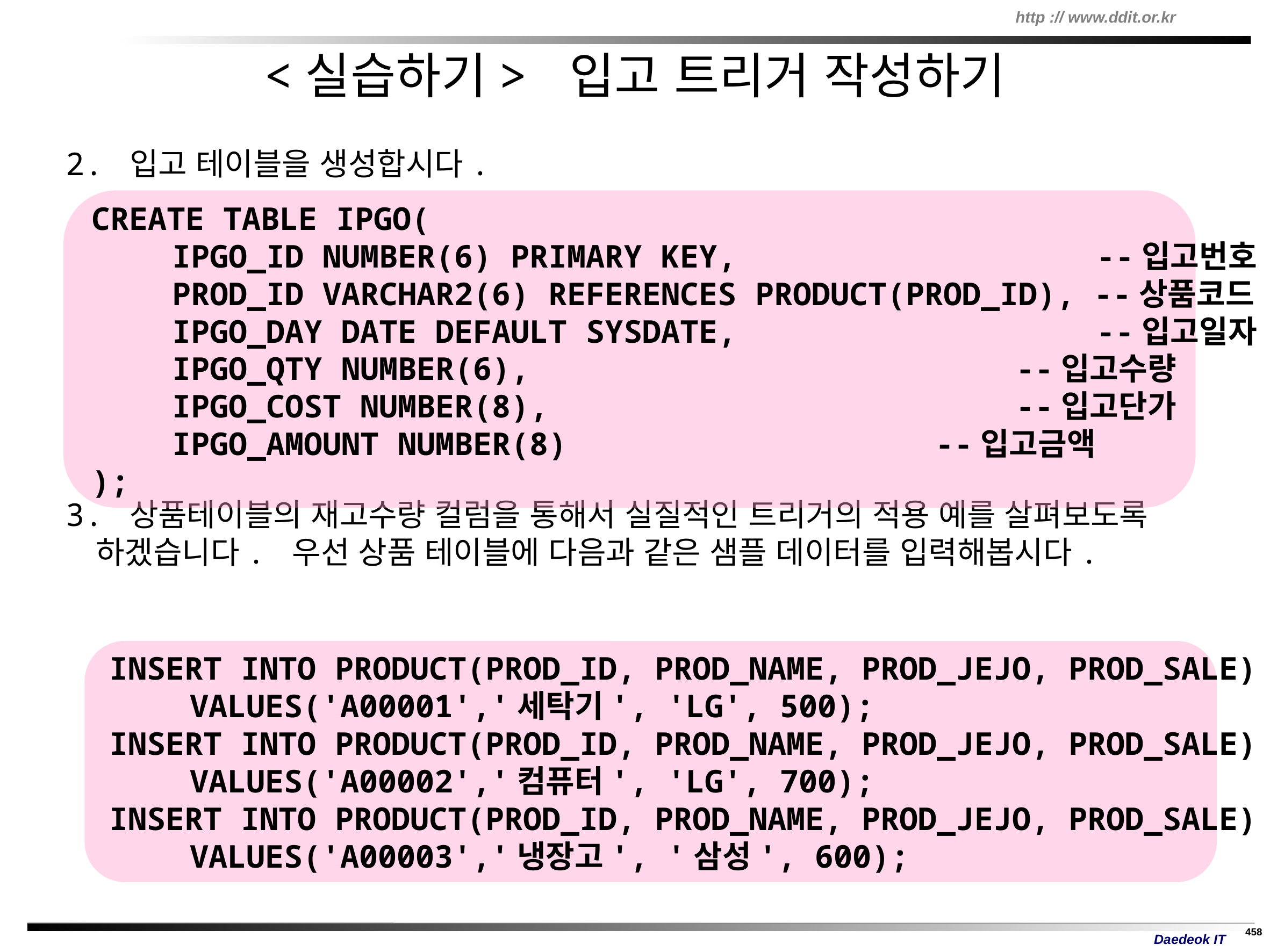

# <실습하기> 입고 트리거 작성하기
2. 입고 테이블을 생성합시다.

3. 상품테이블의 재고수량 컬럼을 통해서 실질적인 트리거의 적용 예를 살펴보도록 하겠습니다. 우선 상품 테이블에 다음과 같은 샘플 데이터를 입력해봅시다.

CREATE TABLE IPGO(
	IPGO_ID NUMBER(6) PRIMARY KEY,				  --입고번호
	PROD_ID VARCHAR2(6) REFERENCES PRODUCT(PROD_ID), --상품코드
	IPGO_DAY DATE DEFAULT SYSDATE,				  --입고일자
	IPGO_QTY NUMBER(6),						  --입고수량
	IPGO_COST NUMBER(8),						  --입고단가
	IPGO_AMOUNT NUMBER(8)					  --입고금액
);
INSERT INTO PRODUCT(PROD_ID, PROD_NAME, PROD_JEJO, PROD_SALE)
	VALUES('A00001','세탁기', 'LG', 500);
INSERT INTO PRODUCT(PROD_ID, PROD_NAME, PROD_JEJO, PROD_SALE)
	VALUES('A00002','컴퓨터', 'LG', 700);
INSERT INTO PRODUCT(PROD_ID, PROD_NAME, PROD_JEJO, PROD_SALE)
	VALUES('A00003','냉장고', '삼성', 600);